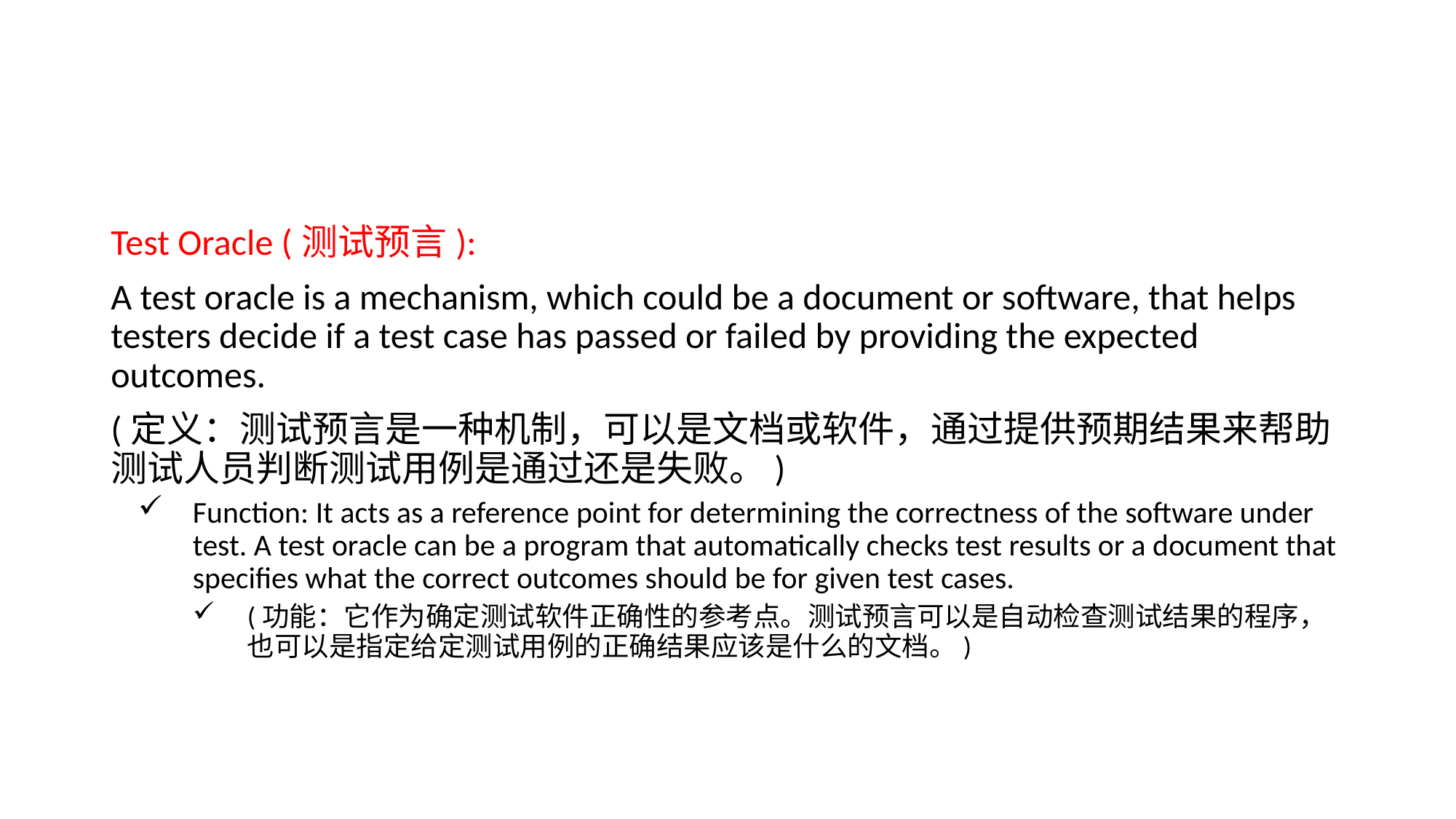

#
Test Oracle (测试预言):
A test oracle is a mechanism, which could be a document or software, that helps testers decide if a test case has passed or failed by providing the expected outcomes.
(定义：测试预言是一种机制，可以是文档或软件，通过提供预期结果来帮助测试人员判断测试用例是通过还是失败。)
Function: It acts as a reference point for determining the correctness of the software under test. A test oracle can be a program that automatically checks test results or a document that specifies what the correct outcomes should be for given test cases.
(功能：它作为确定测试软件正确性的参考点。测试预言可以是自动检查测试结果的程序，也可以是指定给定测试用例的正确结果应该是什么的文档。)